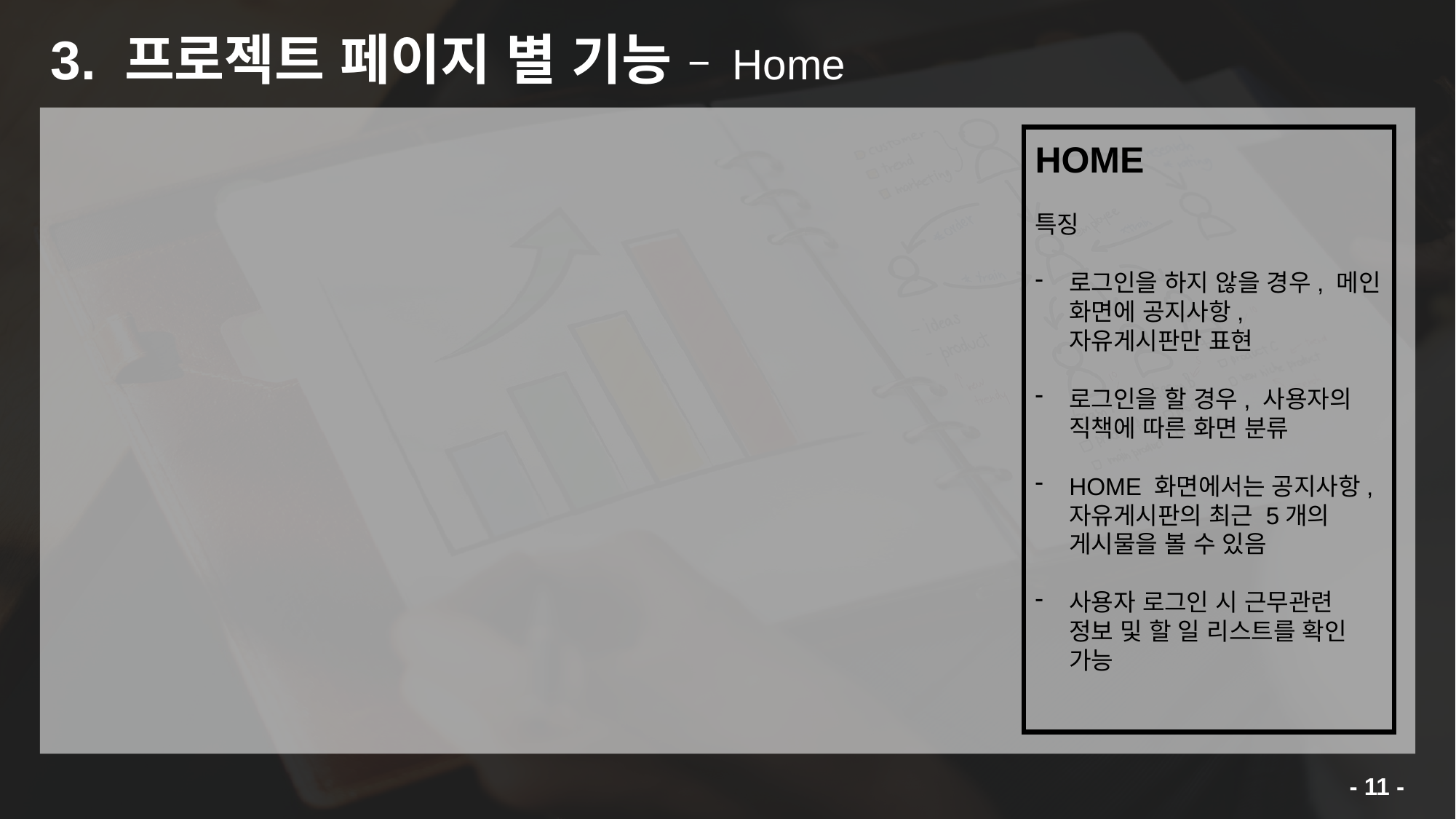

3. 프로젝트 페이지 별 기능 – Home
HOME

특징

로그인을 하지 않을 경우, 메인 화면에 공지사항, 자유게시판만 표현

로그인을 할 경우, 사용자의 직책에 따른 화면 분류

HOME 화면에서는 공지사항, 자유게시판의 최근 5개의 게시물을 볼 수 있음

사용자 로그인 시 근무관련 정보 및 할 일 리스트를 확인 가능

11